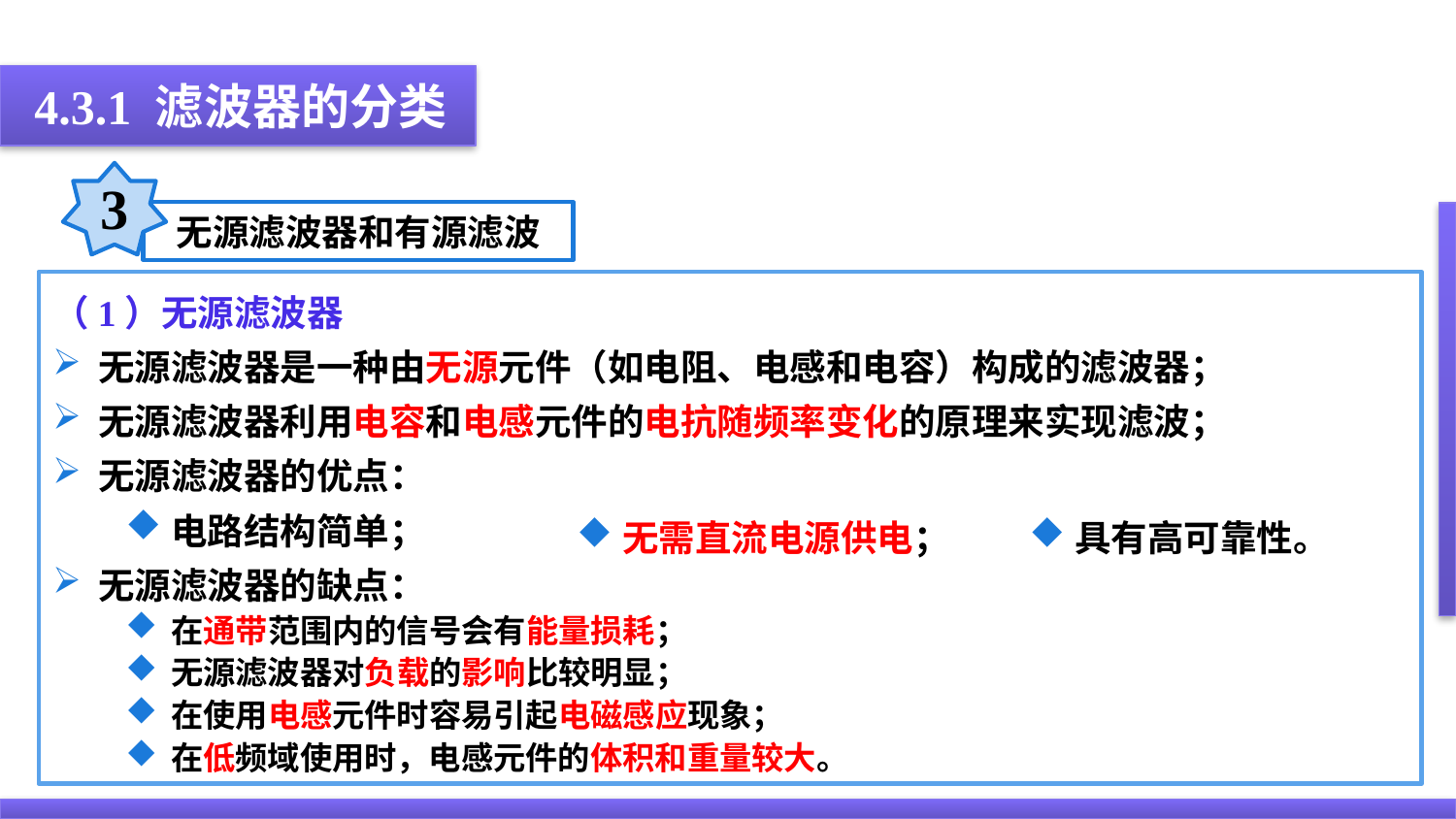

4.3.1 滤波器的分类
3
无源滤波器和有源滤波
（1）无源滤波器
无源滤波器是一种由无源元件（如电阻、电感和电容）构成的滤波器；
无源滤波器利用电容和电感元件的电抗随频率变化的原理来实现滤波；
无源滤波器的优点：
电路结构简单；
无源滤波器的缺点：
在通带范围内的信号会有能量损耗；
无源滤波器对负载的影响比较明显；
在使用电感元件时容易引起电磁感应现象；
在低频域使用时，电感元件的体积和重量较大。
无需直流电源供电；
具有高可靠性。